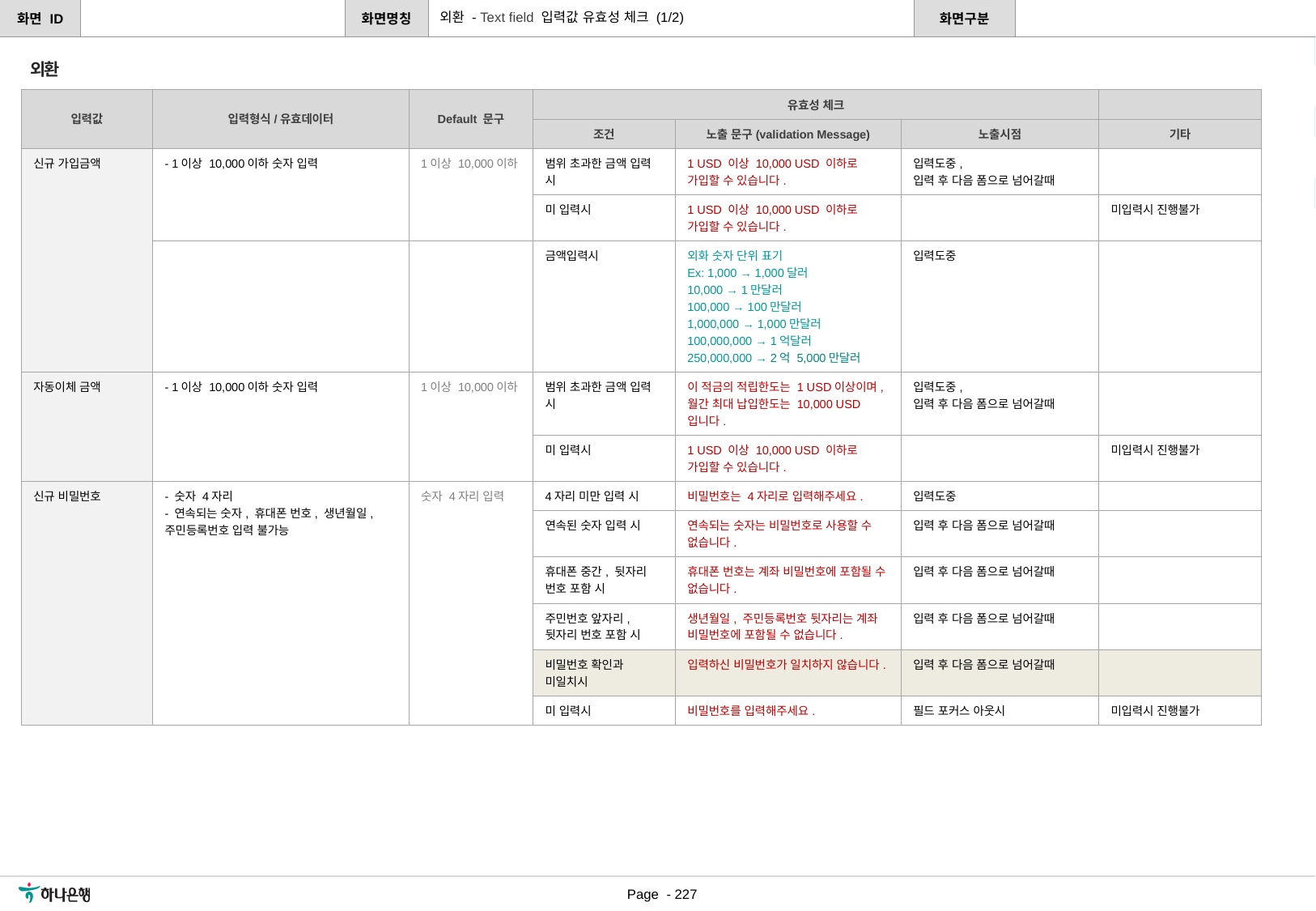

외환 - Text field 입력값 유효성 체크 (1/2)
[수정요약] 2023.06.27
USD 통화 단위 입력한 금액 한글로 표기 추가
외환
| 입력값 | 입력형식/유효데이터 | Default 문구 | 유효성 체크 |  |  |  |
| --- | --- | --- | --- | --- | --- | --- |
|  |  |  | 조건 | 노출 문구(validation Message) | 노출시점 | 기타 |
| 신규 가입금액 | - 1이상 10,000이하 숫자 입력 | 1이상 10,000이하 | 범위 초과한 금액 입력 시 | 1 USD 이상 10,000 USD 이하로 가입할 수 있습니다. | 입력도중, 입력 후 다음 폼으로 넘어갈때 |  |
|  |  |  | 미 입력시 | 1 USD 이상 10,000 USD 이하로 가입할 수 있습니다. |  | 미입력시 진행불가 |
|  |  |  | 금액입력시 | 외화 숫자 단위 표기 Ex: 1,000 → 1,000달러 10,000 → 1만달러 100,000 → 100만달러 1,000,000 → 1,000만달러 100,000,000 → 1억달러 250,000,000 → 2억 5,000만달러 | 입력도중 |  |
| 자동이체 금액 | - 1이상 10,000이하 숫자 입력 | 1이상 10,000이하 | 범위 초과한 금액 입력 시 | 이 적금의 적립한도는 1 USD이상이며, 월간 최대 납입한도는 10,000 USD 입니다. | 입력도중, 입력 후 다음 폼으로 넘어갈때 |  |
|  |  |  | 미 입력시 | 1 USD 이상 10,000 USD 이하로 가입할 수 있습니다. |  | 미입력시 진행불가 |
| 신규 비밀번호 | - 숫자 4자리 - 연속되는 숫자, 휴대폰 번호, 생년월일, 주민등록번호 입력 불가능 | 숫자 4자리 입력 | 4자리 미만 입력 시 | 비밀번호는 4자리로 입력해주세요. | 입력도중 |  |
|  |  |  | 연속된 숫자 입력 시 | 연속되는 숫자는 비밀번호로 사용할 수 없습니다. | 입력 후 다음 폼으로 넘어갈때 |  |
|  |  |  | 휴대폰 중간, 뒷자리 번호 포함 시 | 휴대폰 번호는 계좌 비밀번호에 포함될 수 없습니다. | 입력 후 다음 폼으로 넘어갈때 |  |
|  |  |  | 주민번호 앞자리, 뒷자리 번호 포함 시 | 생년월일, 주민등록번호 뒷자리는 계좌 비밀번호에 포함될 수 없습니다. | 입력 후 다음 폼으로 넘어갈때 |  |
|  |  |  | 비밀번호 확인과 미일치시 | 입력하신 비밀번호가 일치하지 않습니다. | 입력 후 다음 폼으로 넘어갈때 |  |
|  |  |  | 미 입력시 | 비밀번호를 입력해주세요. | 필드 포커스 아웃시 | 미입력시 진행불가 |
[수정요약] 2023.06.30
USD 통화 단위를 숫자 뒤로 위치 변경
[수정요약] 2023.07.07
비밀번호 4자리 미만 입력 시 유효성 체크 추가